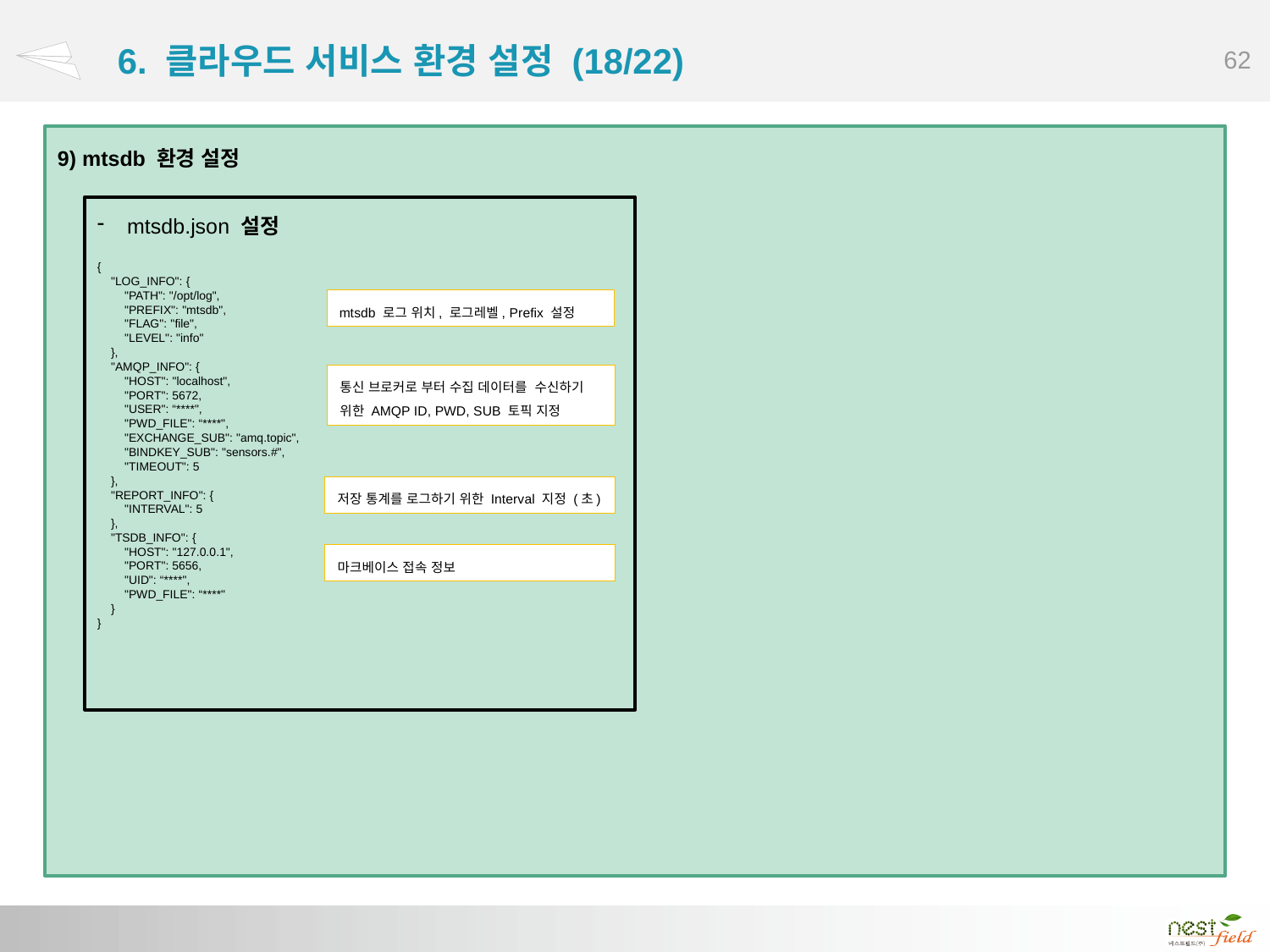

# 6. 클라우드 서비스 환경 설정 (18/22)

9) mtsdb 환경 설정
mtsdb.json 설정

{
    "LOG_INFO": {
        "PATH": "/opt/log",
        "PREFIX": "mtsdb",
        "FLAG": "file",
        "LEVEL": "info"
    },
    "AMQP_INFO": {
        "HOST": "localhost",
        "PORT": 5672,
        "USER": “****",
        "PWD_FILE": “****",
        "EXCHANGE_SUB": "amq.topic",
        "BINDKEY_SUB": "sensors.#",
        "TIMEOUT": 5
    },
    "REPORT_INFO": {
        "INTERVAL": 5
    },
    "TSDB_INFO": {
        "HOST": "127.0.0.1",
        "PORT": 5656,
        "UID": “****",
        "PWD_FILE": “****"
    }
}
mtsdb 로그 위치, 로그레벨, Prefix 설정
통신 브로커로 부터 수집 데이터를  수신하기 위한 AMQP ID, PWD, SUB 토픽 지정
저장 통계를 로그하기 위한 Interval 지정 (초)
마크베이스 접속 정보